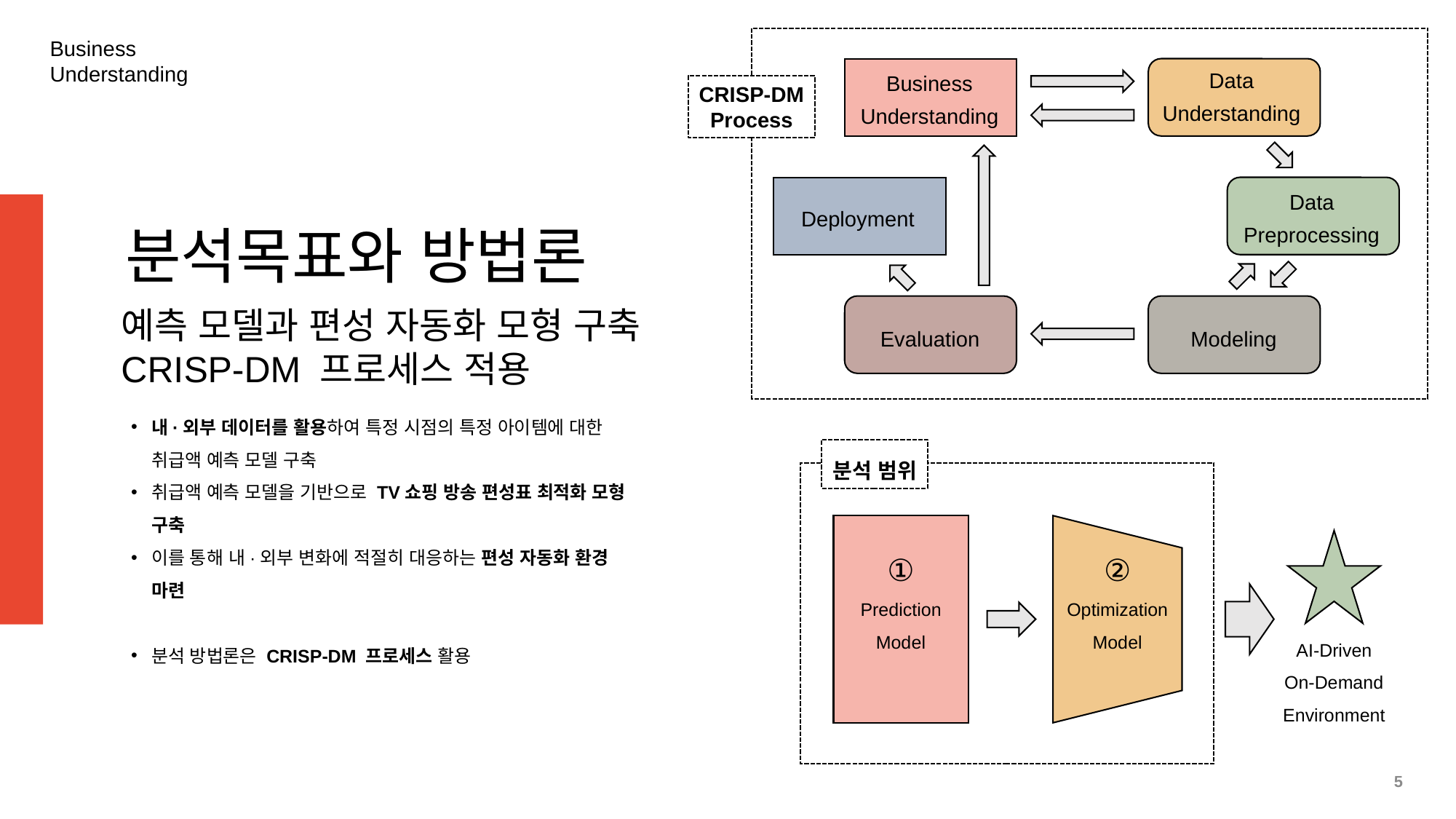

Business
Understanding
Data
Understanding
Business
Understanding

CRISP-DM
Process

Data
Preprocessing

Deployment

분석목표와 방법론
예측 모델과 편성 자동화 모형 구축
CRISP-DM 프로세스 적용
내·외부 데이터를 활용하여 특정 시점의 특정 아이템에 대한 취급액 예측 모델 구축
취급액 예측 모델을 기반으로 TV쇼핑 방송 편성표 최적화 모형 구축
이를 통해 내·외부 변화에 적절히 대응하는 편성 자동화 환경 마련

분석 방법론은 CRISP-DM 프로세스 활용

Evaluation
Modeling

분석 범위

①
②

Prediction
Model
Optimization
Model

AI-Driven
On-Demand
Environment
5